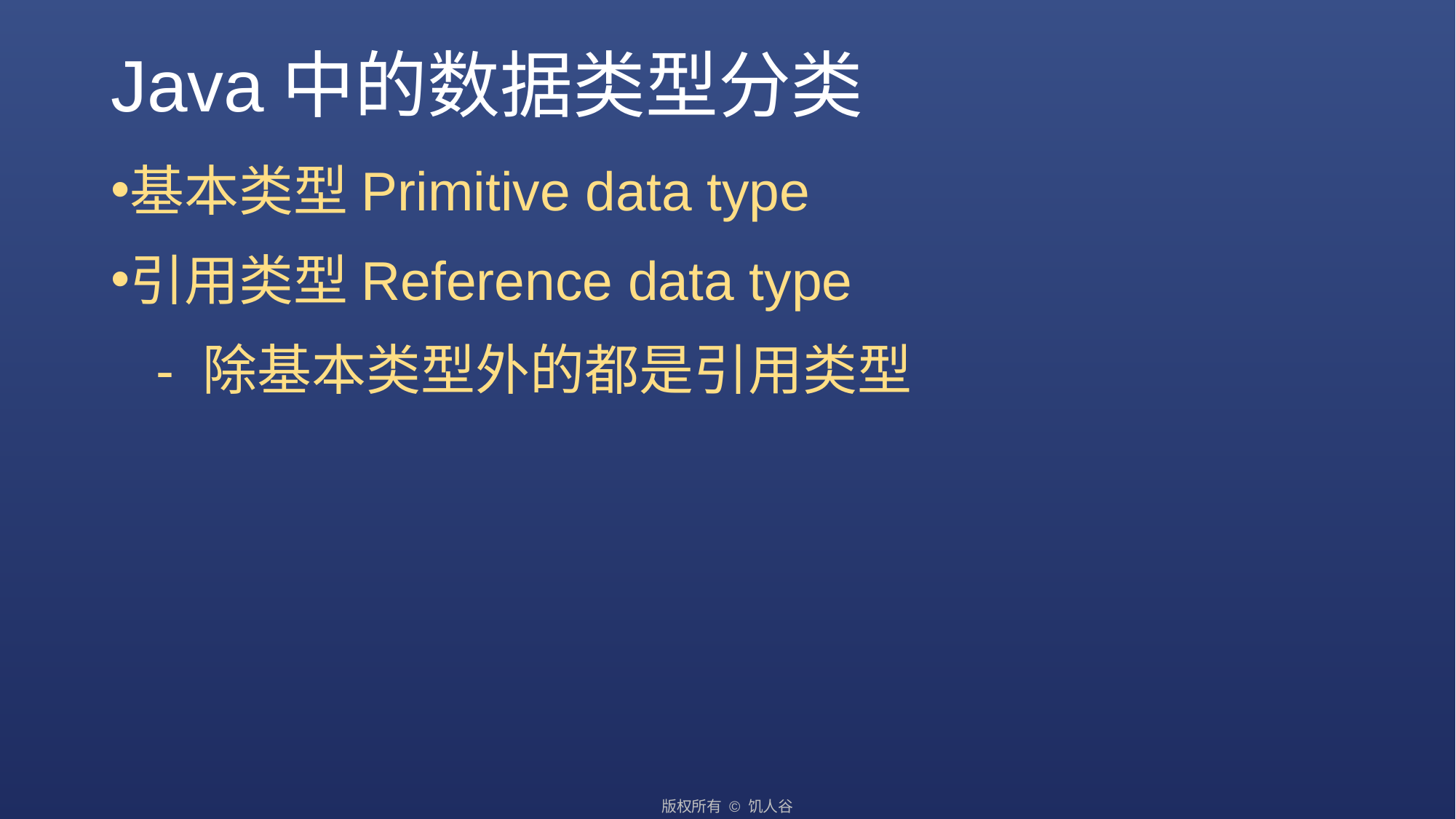

# Java中的数据类型分类
基本类型Primitive data type
引用类型Reference data type
   - 除基本类型外的都是引用类型